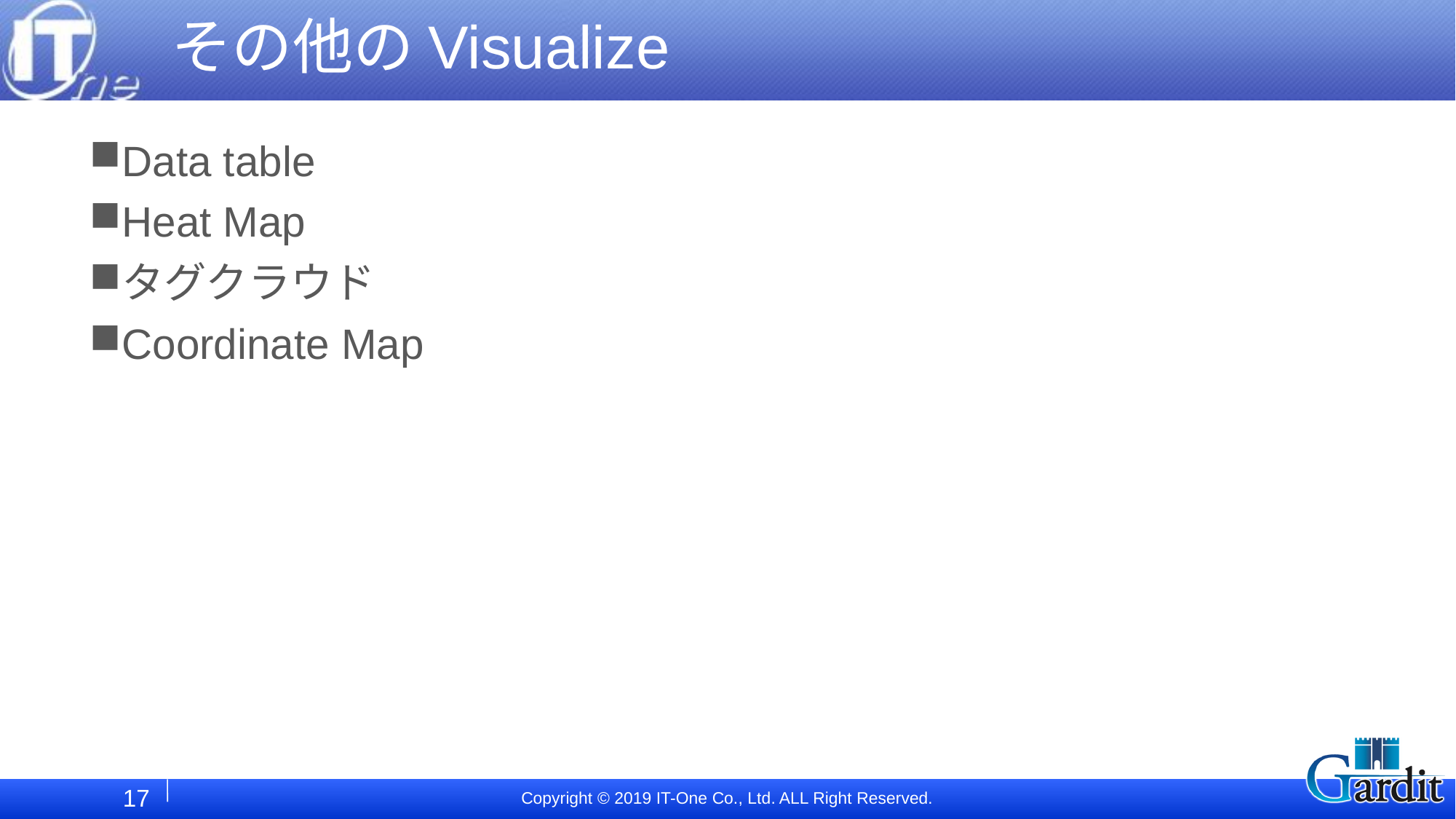

# その他のVisualize
Data table
Heat Map
タグクラウド
Coordinate Map
17